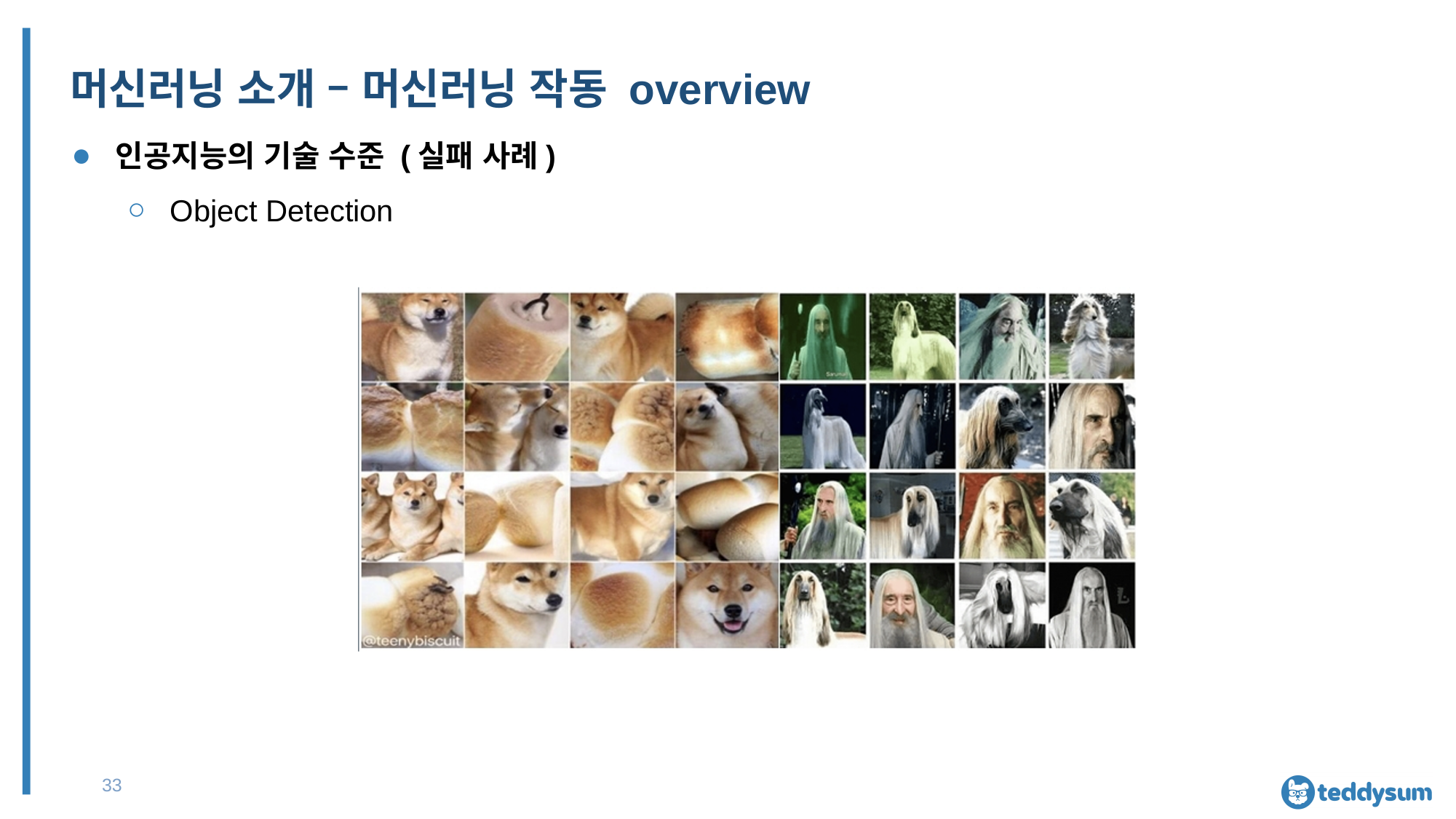

# 머신러닝 소개 – 머신러닝 작동 overview
인공지능의 기술 수준 (실패 사례)
Object Detection

33